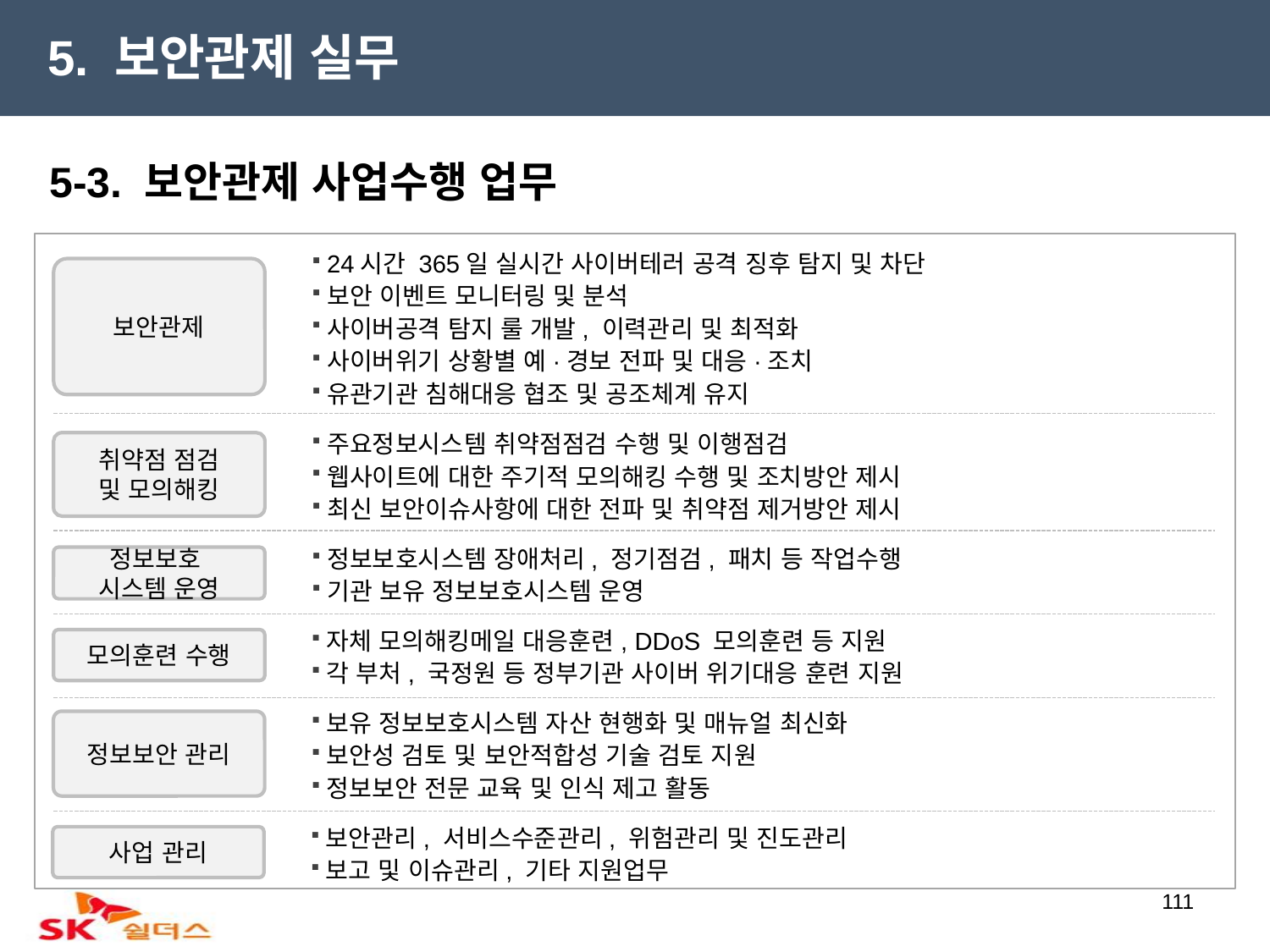

5. 보안관제 실무
5-3. 보안관제 사업수행 업무

수행업무
24시간 365일 실시간 사이버테러 공격 징후 탐지 및 차단
보안 이벤트 모니터링 및 분석
사이버공격 탐지 룰 개발, 이력관리 및 최적화
사이버위기 상황별 예·경보 전파 및 대응·조치
유관기관 침해대응 협조 및 공조체계 유지
보안관제
주요정보시스템 취약점점검 수행 및 이행점검
웹사이트에 대한 주기적 모의해킹 수행 및 조치방안 제시
최신 보안이슈사항에 대한 전파 및 취약점 제거방안 제시
취약점 점검
및 모의해킹
정보보호시스템 장애처리, 정기점검, 패치 등 작업수행
기관 보유 정보보호시스템 운영
정보보호
시스템 운영
자체 모의해킹메일 대응훈련, DDoS 모의훈련 등 지원
각 부처, 국정원 등 정부기관 사이버 위기대응 훈련 지원
모의훈련 수행
보유 정보보호시스템 자산 현행화 및 매뉴얼 최신화
보안성 검토 및 보안적합성 기술 검토 지원
정보보안 전문 교육 및 인식 제고 활동
정보보안 관리
보안관리, 서비스수준관리, 위험관리 및 진도관리
보고 및 이슈관리, 기타 지원업무
사업 관리
111